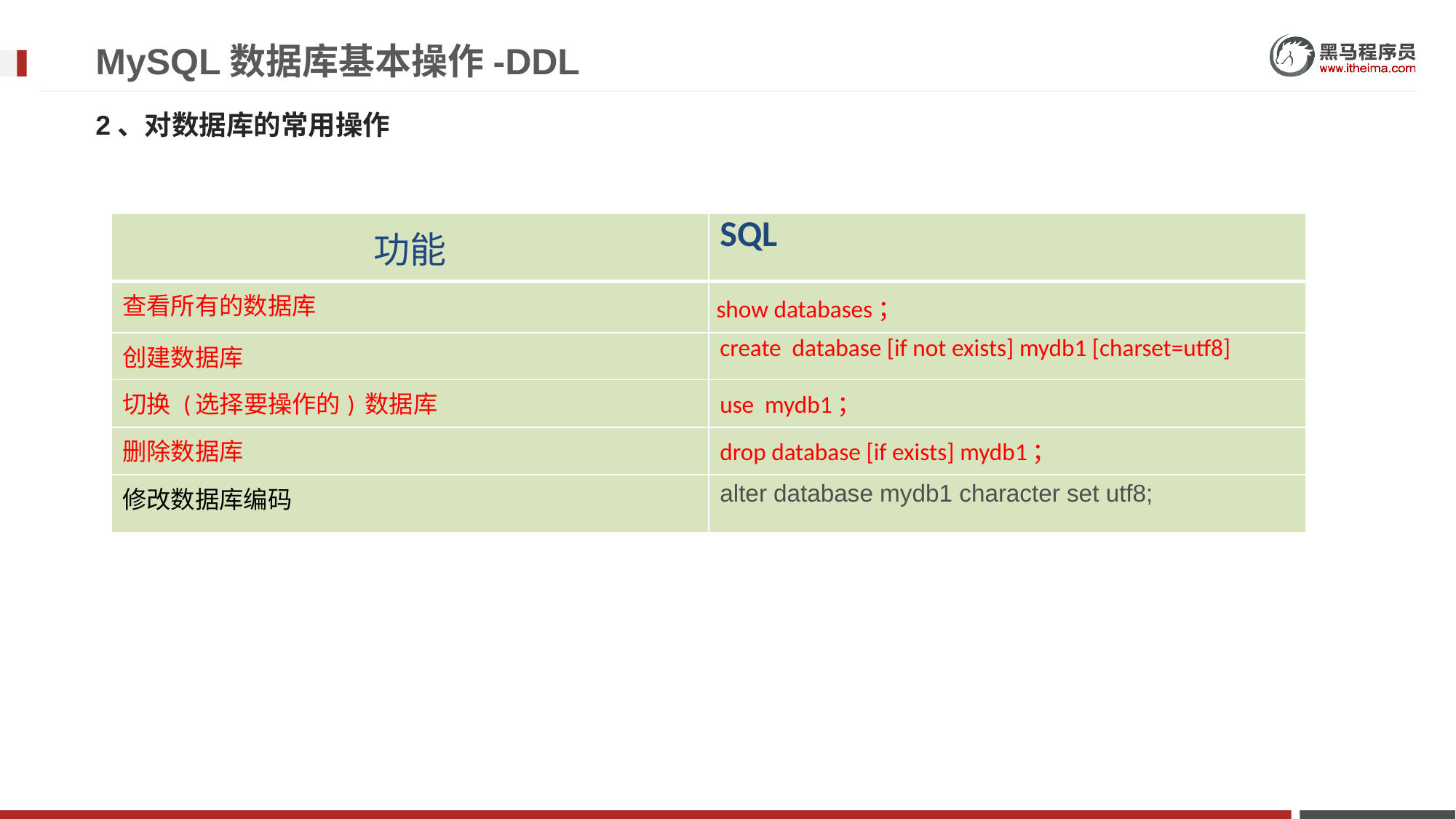

# MySQL数据库基本操作-DDL
2、对数据库的常用操作

| 功能 | SQL |
| --- | --- |
| 查看所有的数据库 | show databases； |
| 创建数据库 | create database [if not exists] mydb1 [charset=utf8] |
| 切换 (选择要操作的) 数据库 | use mydb1； |
| 删除数据库 | drop database [if exists] mydb1； |
| 修改数据库编码 | alter database mydb1 character set utf8; |